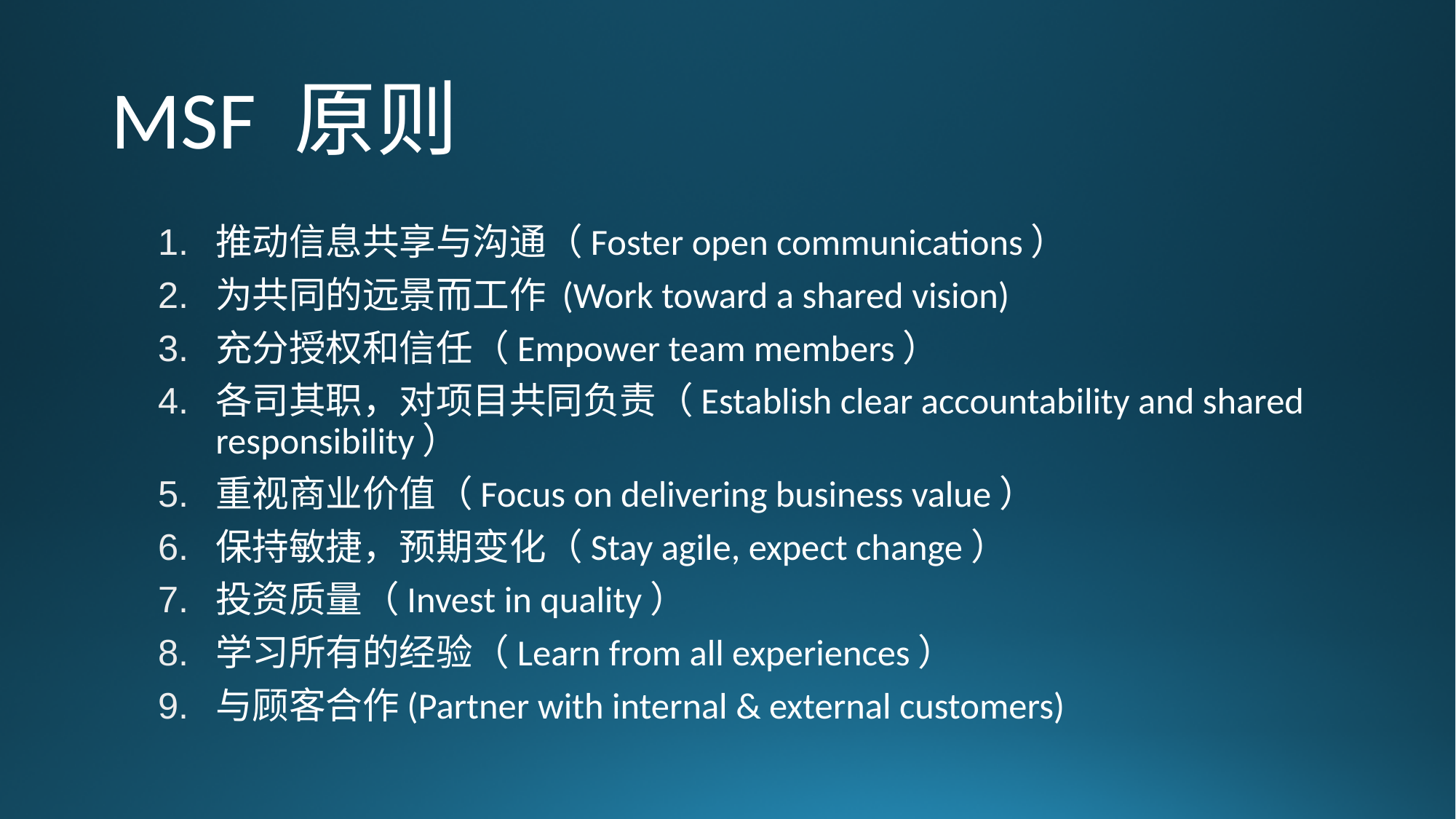

# MSF 原则
推动信息共享与沟通（Foster open communications）
为共同的远景而工作 (Work toward a shared vision)
充分授权和信任（Empower team members）
各司其职，对项目共同负责（Establish clear accountability and shared responsibility）
重视商业价值（Focus on delivering business value）
保持敏捷，预期变化（Stay agile, expect change）
投资质量（Invest in quality）
学习所有的经验（Learn from all experiences）
与顾客合作(Partner with internal & external customers)